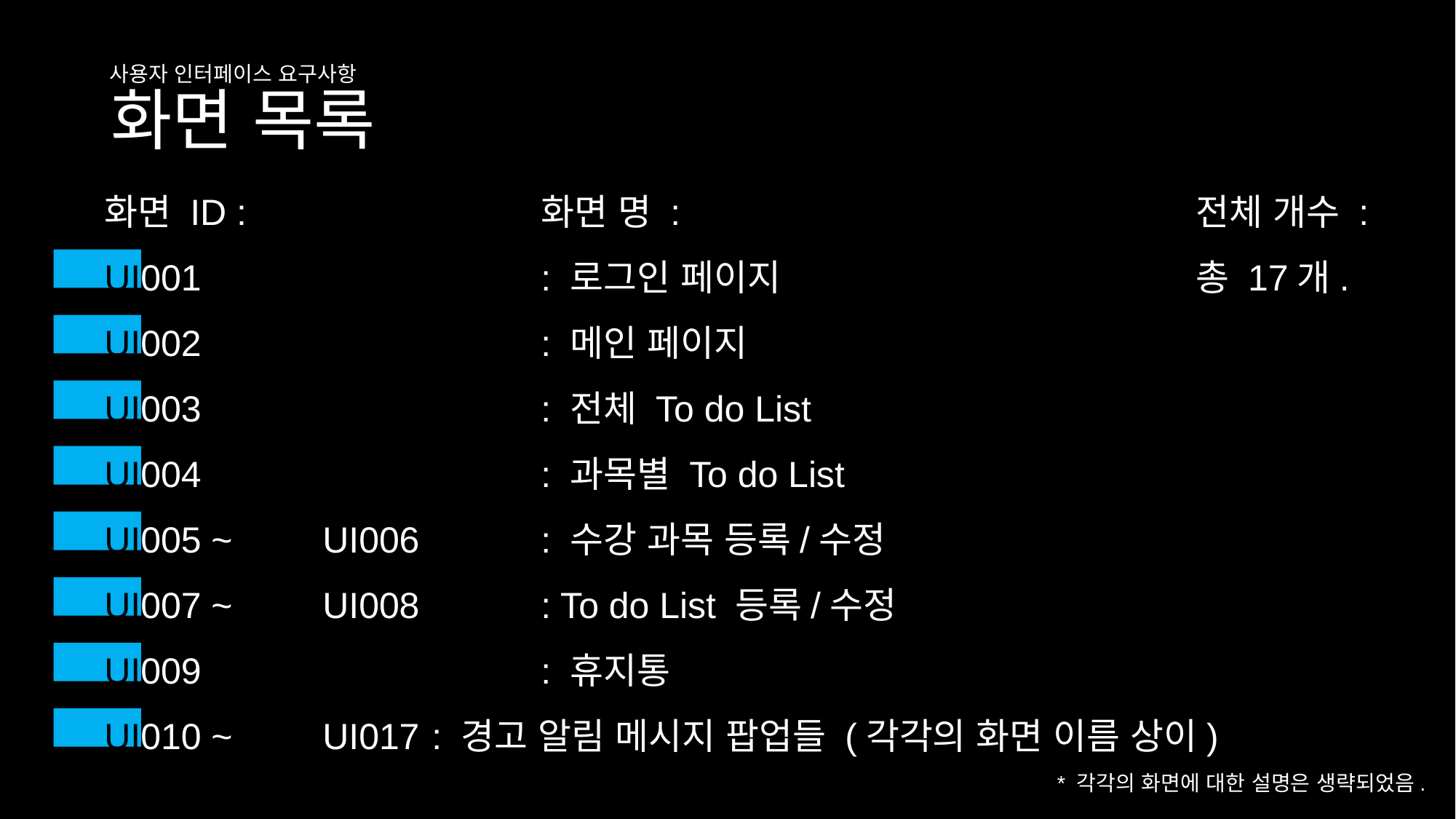

# 화면 목록
사용자 인터페이스 요구사항
화면 ID : 			화면 명 : 					전체 개수 :
UI001				: 로그인 페이지				총 17개.
UI002				: 메인 페이지
UI003				: 전체 To do List
UI004				: 과목별 To do List
UI005 ~	UI006		: 수강 과목 등록/수정
UI007 ~	UI008		: To do List 등록/수정
UI009				: 휴지통
UI010 ~	UI017 	: 경고 알림 메시지 팝업들 (각각의 화면 이름 상이)

* 각각의 화면에 대한 설명은 생략되었음.